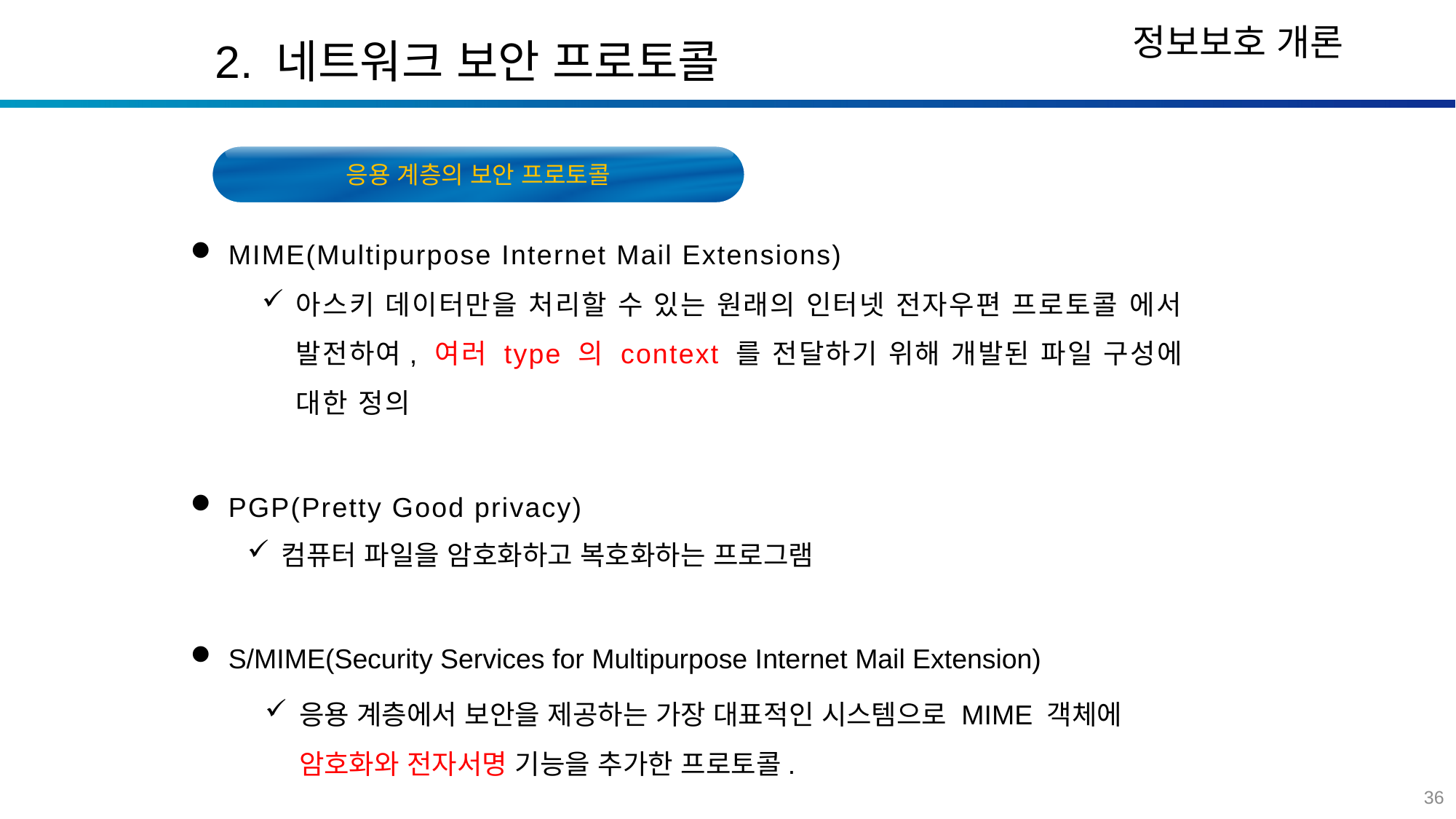

2. 네트워크 보안 프로토콜
응용 계층의 보안 프로토콜

MIME(Multipurpose Internet Mail Extensions)

PGP(Pretty Good privacy)

S/MIME(Security Services for Multipurpose Internet Mail Extension)
아스키 데이터만을 처리할 수 있는 원래의 인터넷 전자우편 프로토콜 에서 발전하여, 여러 type 의 context 를 전달하기 위해 개발된 파일 구성에 대한 정의
컴퓨터 파일을 암호화하고 복호화하는 프로그램
응용 계층에서 보안을 제공하는 가장 대표적인 시스템으로 MIME 객체에 암호화와 전자서명 기능을 추가한 프로토콜.

36